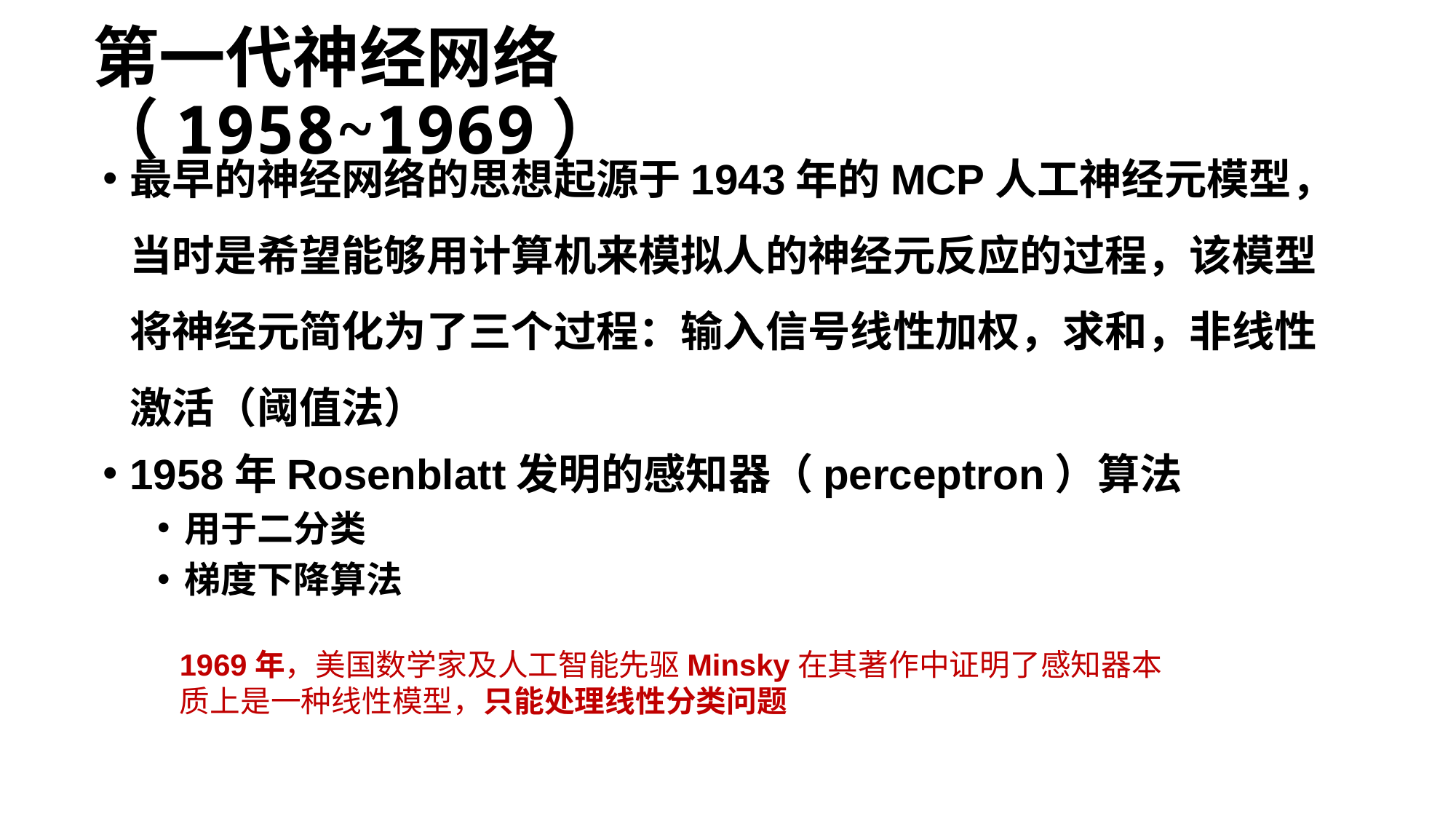

第一代神经网络（1958~1969）
最早的神经网络的思想起源于1943年的MCP人工神经元模型，当时是希望能够用计算机来模拟人的神经元反应的过程，该模型将神经元简化为了三个过程：输入信号线性加权，求和，非线性激活（阈值法）
1958年Rosenblatt发明的感知器（perceptron）算法
用于二分类
梯度下降算法
1969年，美国数学家及人工智能先驱Minsky在其著作中证明了感知器本质上是一种线性模型，只能处理线性分类问题